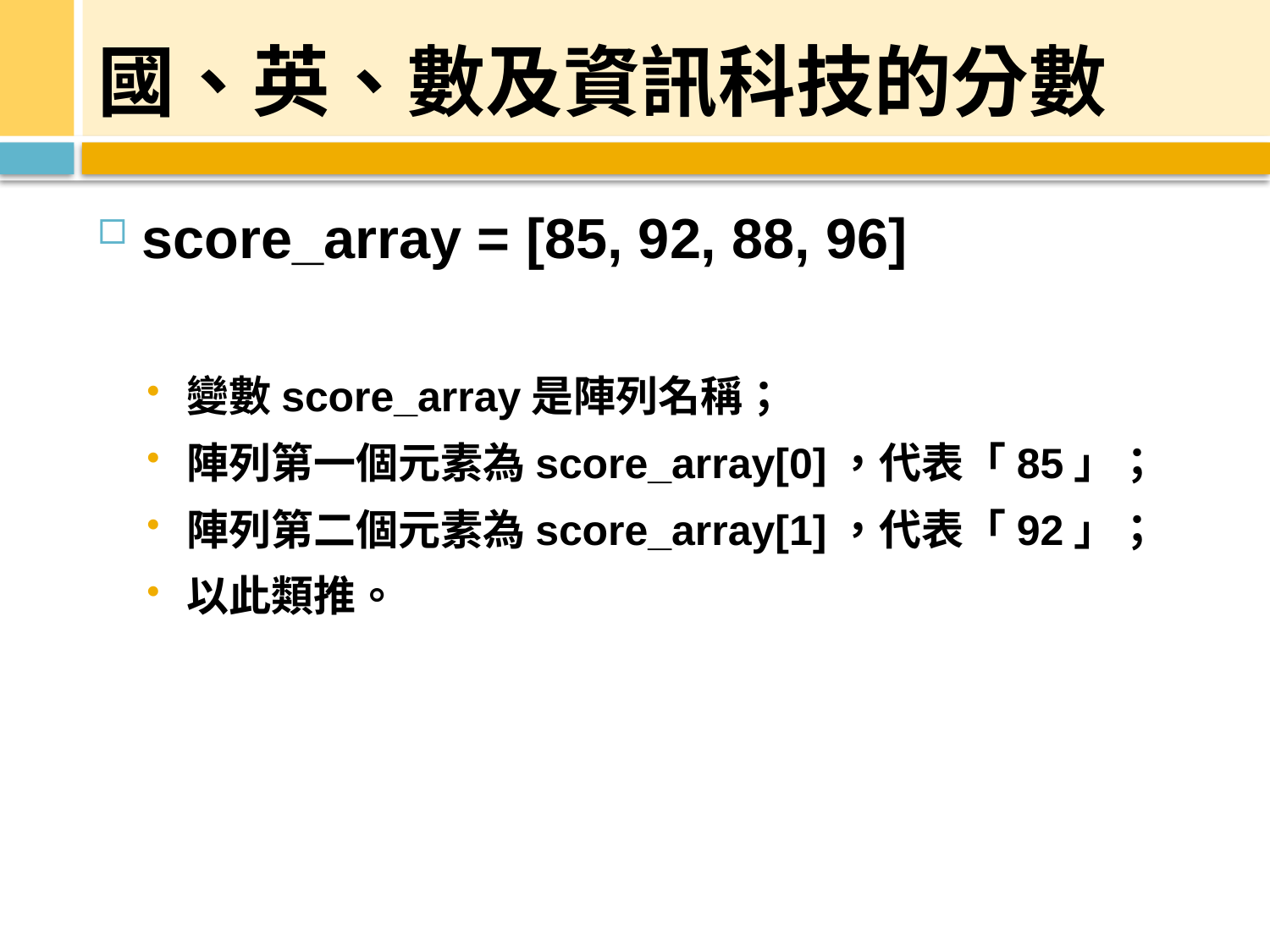

# 國、英、數及資訊科技的分數
score_array = [85, 92, 88, 96]

變數score_array是陣列名稱；
陣列第一個元素為score_array[0]，代表「85」；
陣列第二個元素為score_array[1]，代表「92」；
以此類推。